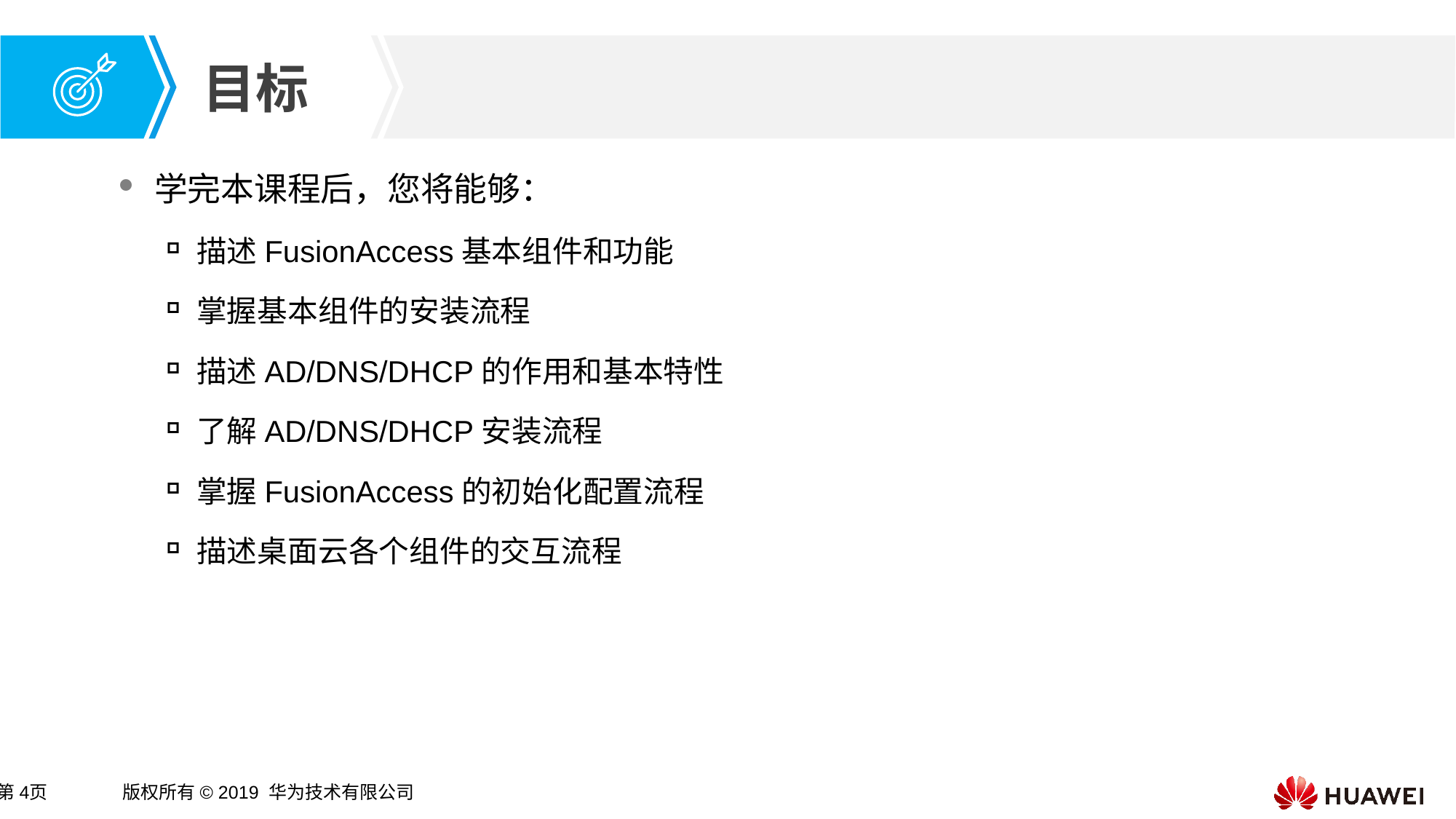

学完本课程后，您将能够：
描述FusionAccess基本组件和功能
掌握基本组件的安装流程
描述AD/DNS/DHCP的作用和基本特性
了解AD/DNS/DHCP安装流程
掌握FusionAccess的初始化配置流程
描述桌面云各个组件的交互流程